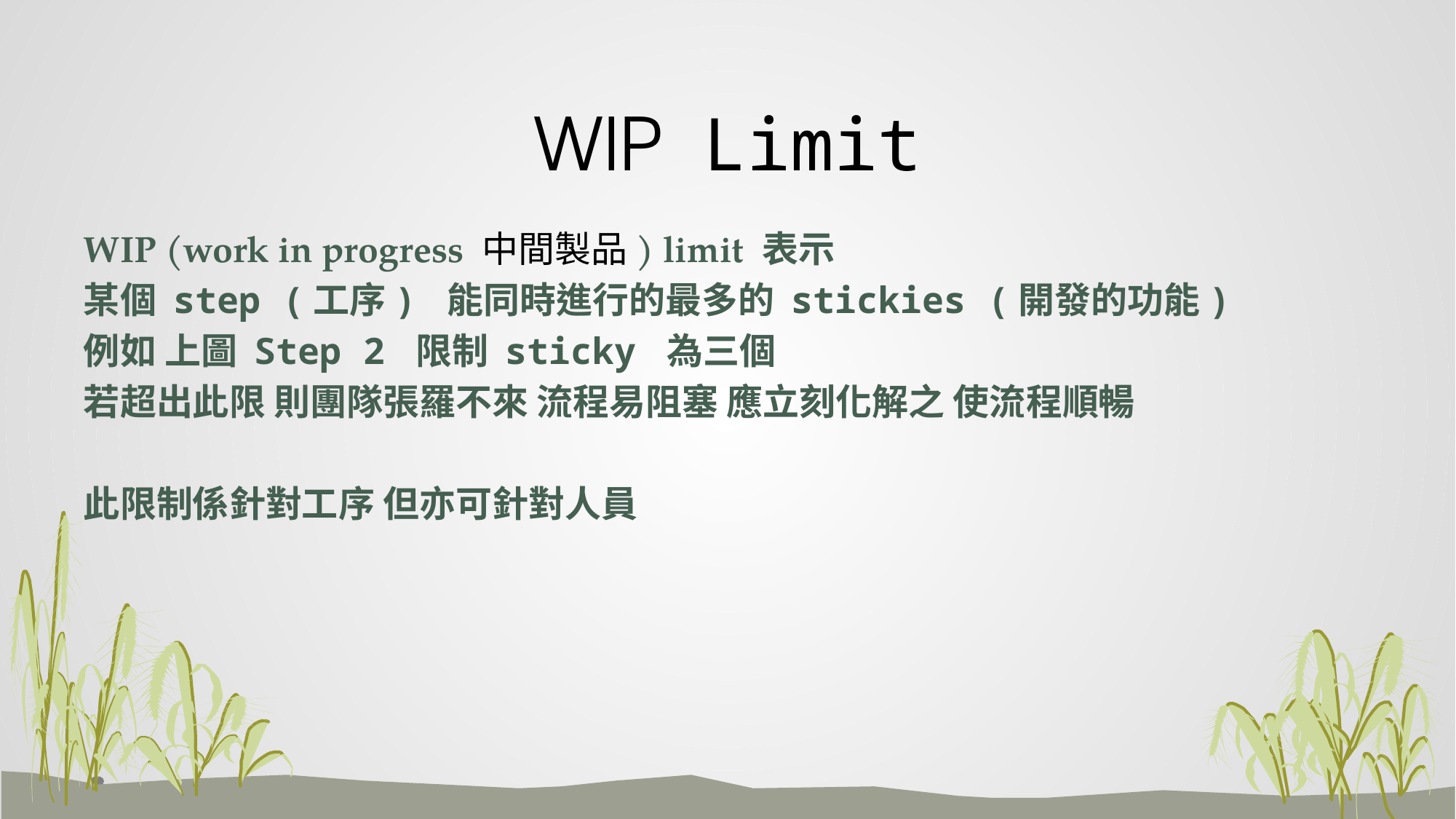

# WIP  Limit
WIP (work in progress 中間製品) limit 表示
某個 step (工序) 能同時進行的最多的 stickies (開發的功能)
例如 上圖 Step 2 限制 sticky 為三個
若超出此限 則團隊張羅不來 流程易阻塞 應立刻化解之 使流程順暢

此限制係針對工序 但亦可針對人員